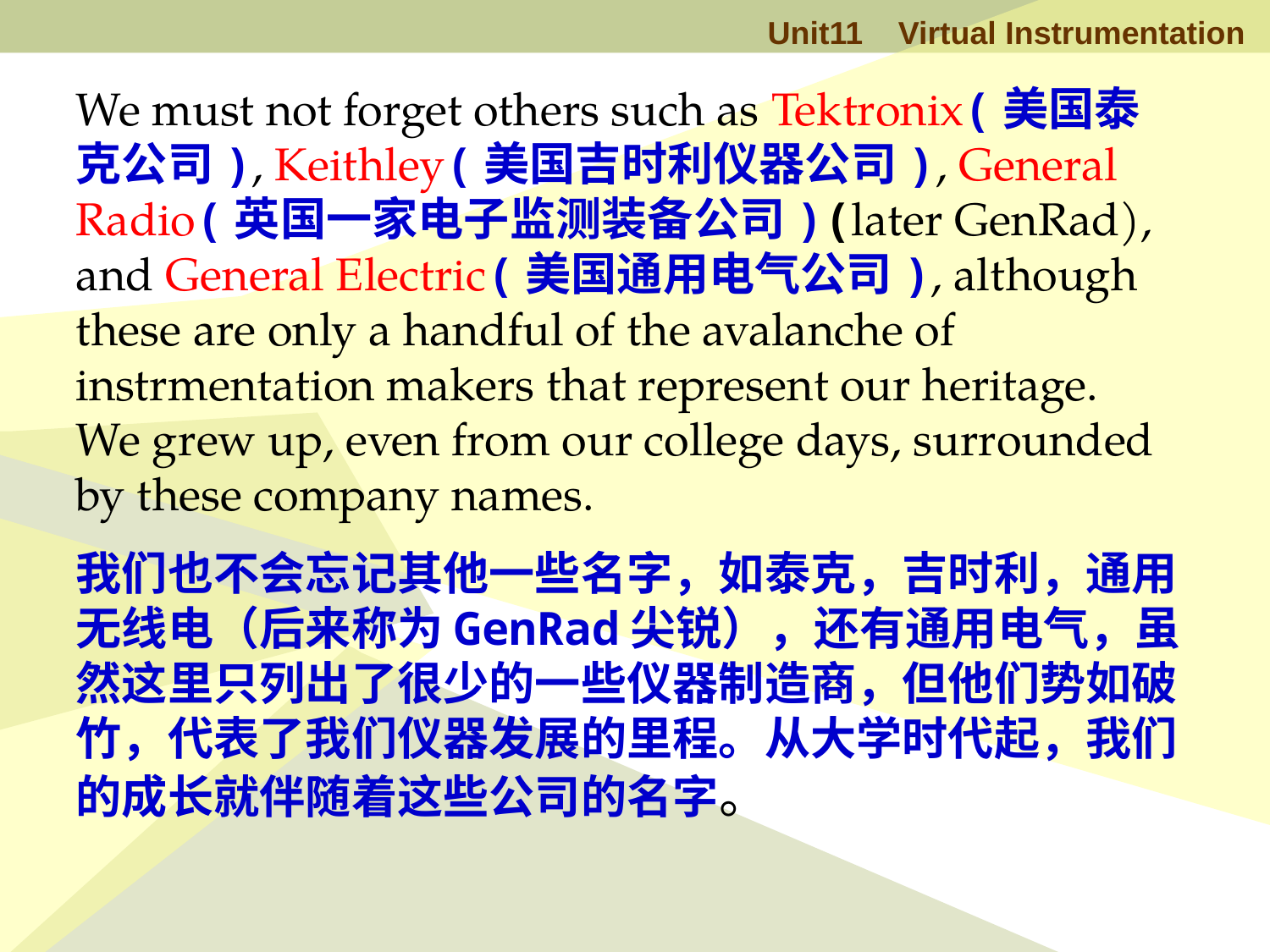

We must not forget others such as Tektronix(美国泰克公司), Keithley(美国吉时利仪器公司), General Radio(英国一家电子监测装备公司)(later GenRad), and General Electric(美国通用电气公司), although these are only a handful of the avalanche of instrmentation makers that represent our heritage.  We grew up, even from our college days, surrounded by these company names.
我们也不会忘记其他一些名字，如泰克，吉时利，通用无线电（后来称为GenRad尖锐），还有通用电气，虽然这里只列出了很少的一些仪器制造商，但他们势如破竹，代表了我们仪器发展的里程。从大学时代起，我们的成长就伴随着这些公司的名字。